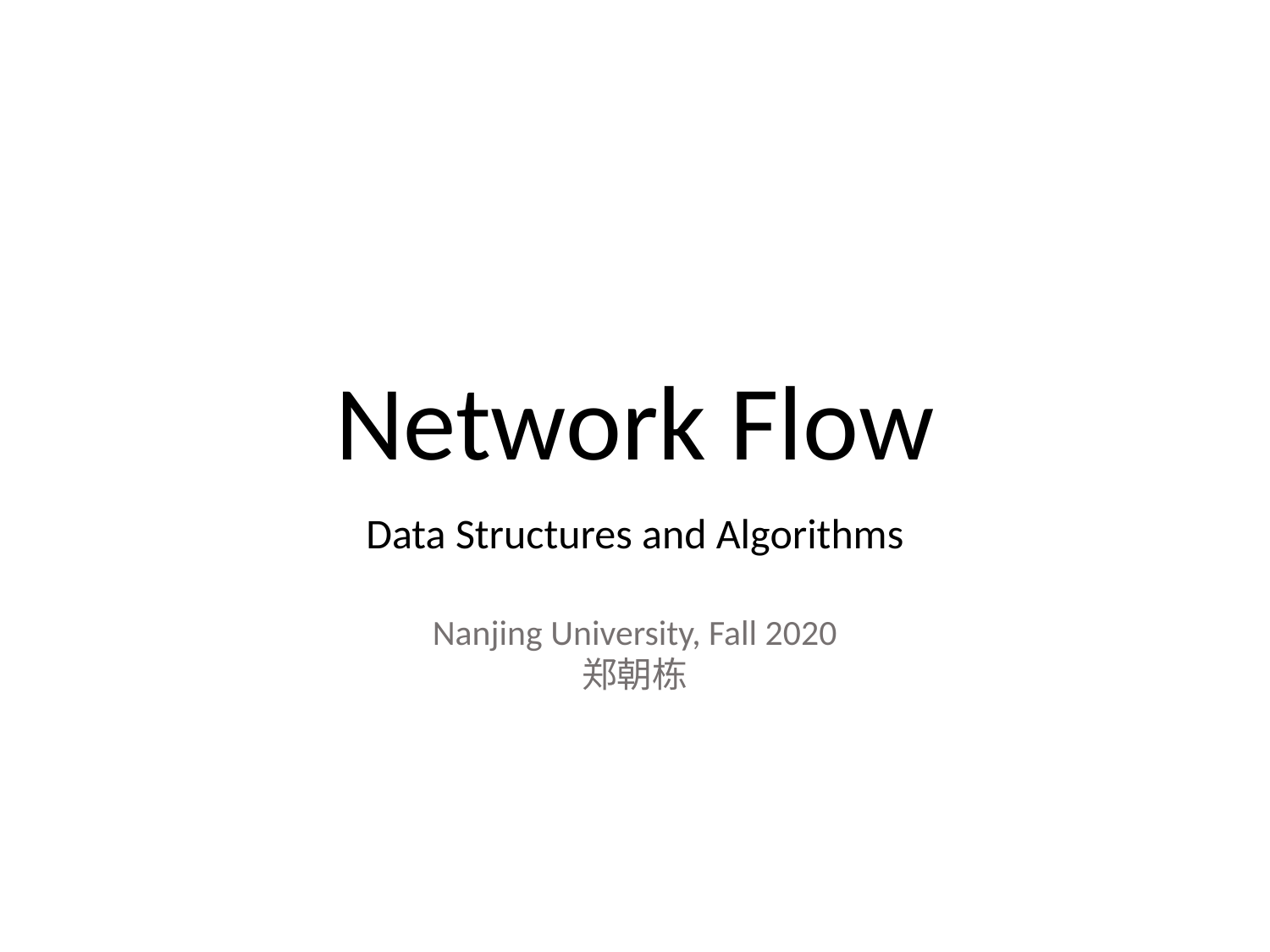

# Network Flow
Data Structures and Algorithms
Nanjing University, Fall 2020
郑朝栋